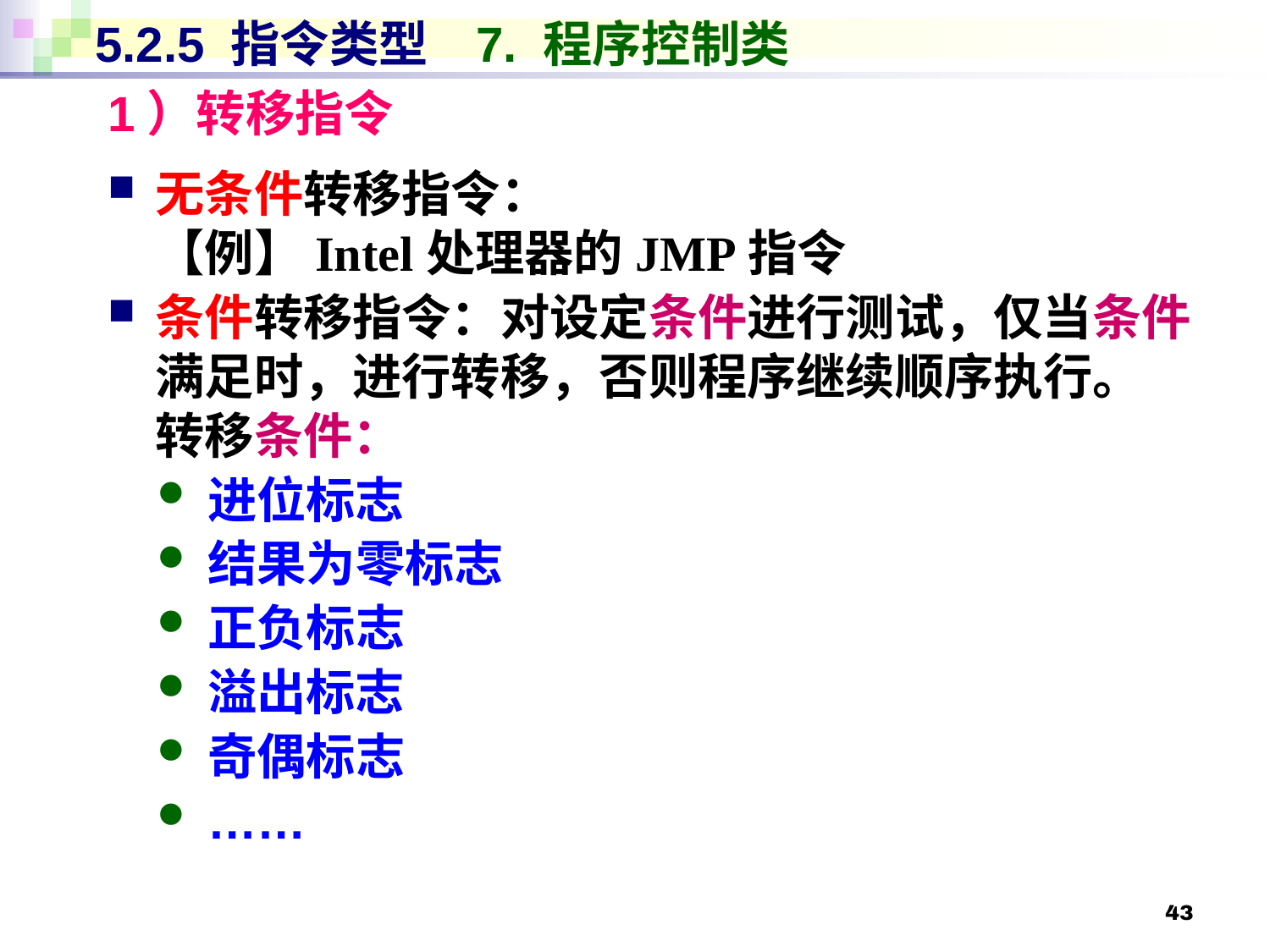

# 5.2.5 指令类型	7. 程序控制类
1）转移指令
无条件转移指令：
【例】Intel处理器的JMP指令
条件转移指令：对设定条件进行测试，仅当条件满足时，进行转移，否则程序继续顺序执行。
转移条件：
进位标志
结果为零标志
正负标志
溢出标志
奇偶标志
……
43